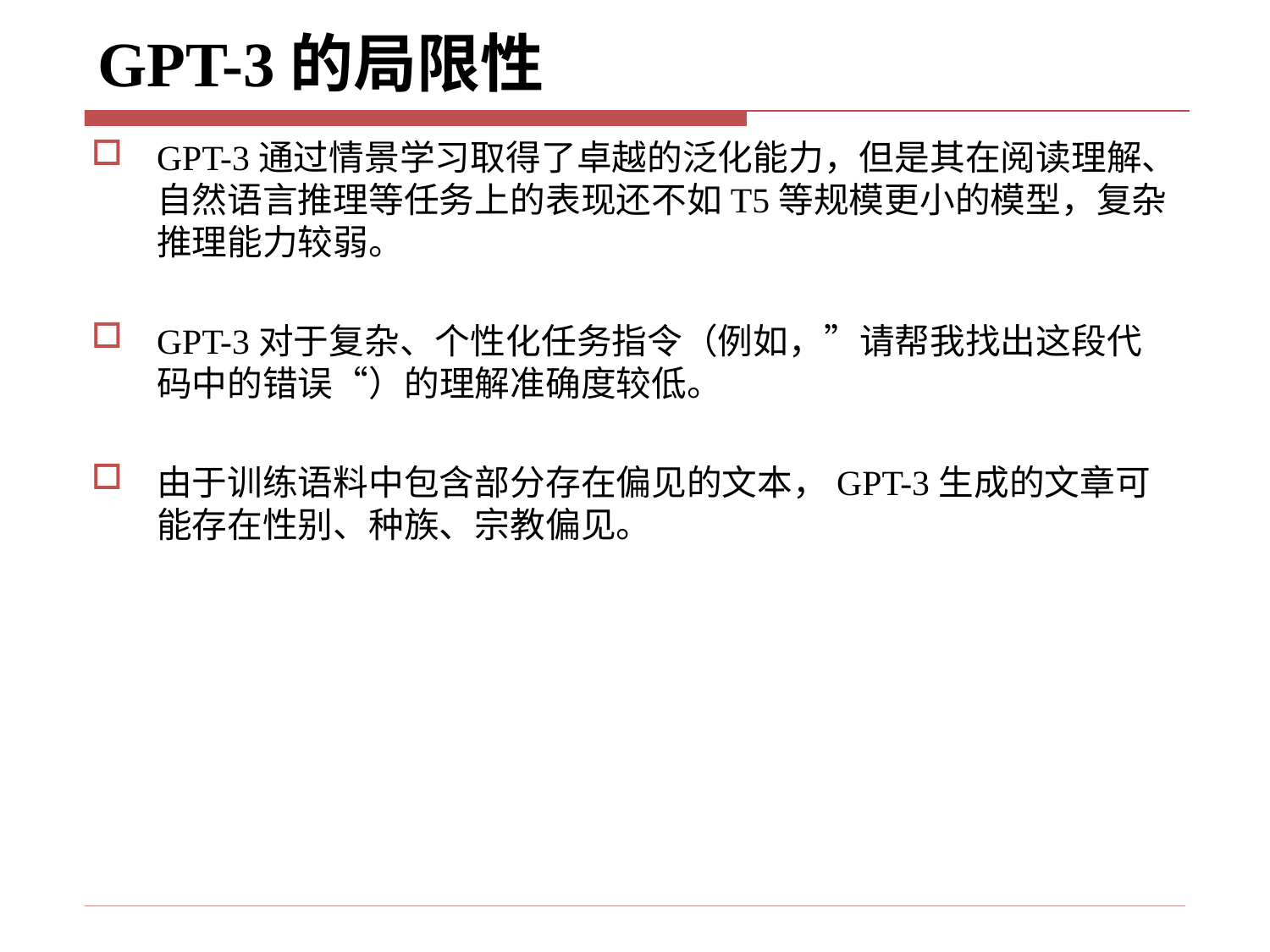

# GPT-3的局限性
GPT-3通过情景学习取得了卓越的泛化能力，但是其在阅读理解、自然语言推理等任务上的表现还不如T5等规模更小的模型，复杂推理能力较弱。

GPT-3对于复杂、个性化任务指令（例如，”请帮我找出这段代码中的错误“）的理解准确度较低。

由于训练语料中包含部分存在偏见的文本，GPT-3生成的文章可能存在性别、种族、宗教偏见。